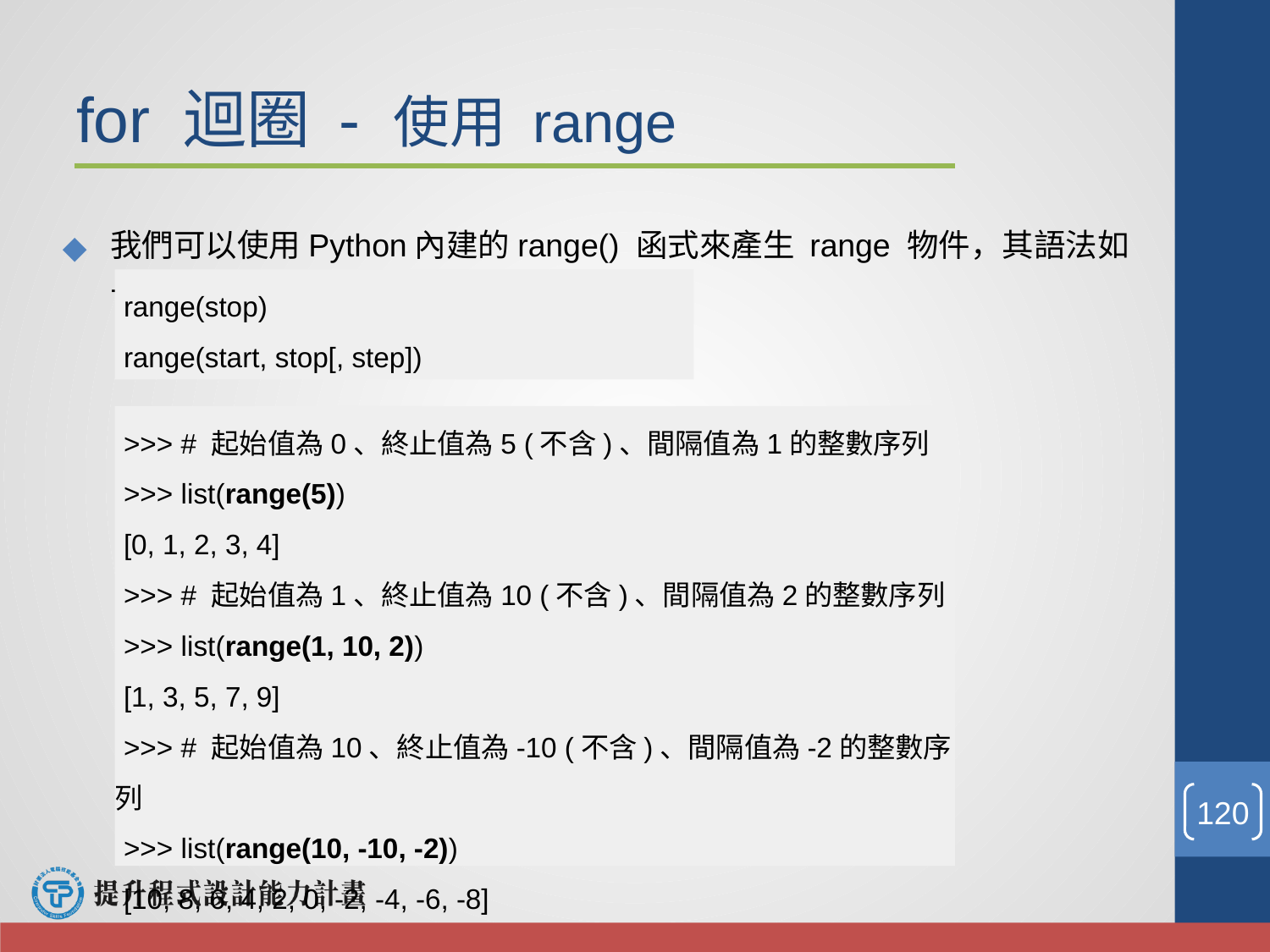

# for 迴圈 - 使用 range
我們可以使用Python內建的range() 函式來產生 range 物件，其語法如下
range(stop)
range(start, stop[, step])
>>> # 起始值為0、終止值為5 (不含)、間隔值為1的整數序列
>>> list(range(5))
[0, 1, 2, 3, 4]
>>> # 起始值為1、終止值為10 (不含)、間隔值為2的整數序列
>>> list(range(1, 10, 2))
[1, 3, 5, 7, 9]
>>> # 起始值為10、終止值為-10 (不含)、間隔值為-2的整數序列
>>> list(range(10, -10, -2))
[10, 8, 6, 4, 2, 0, -2, -4, -6, -8]

120